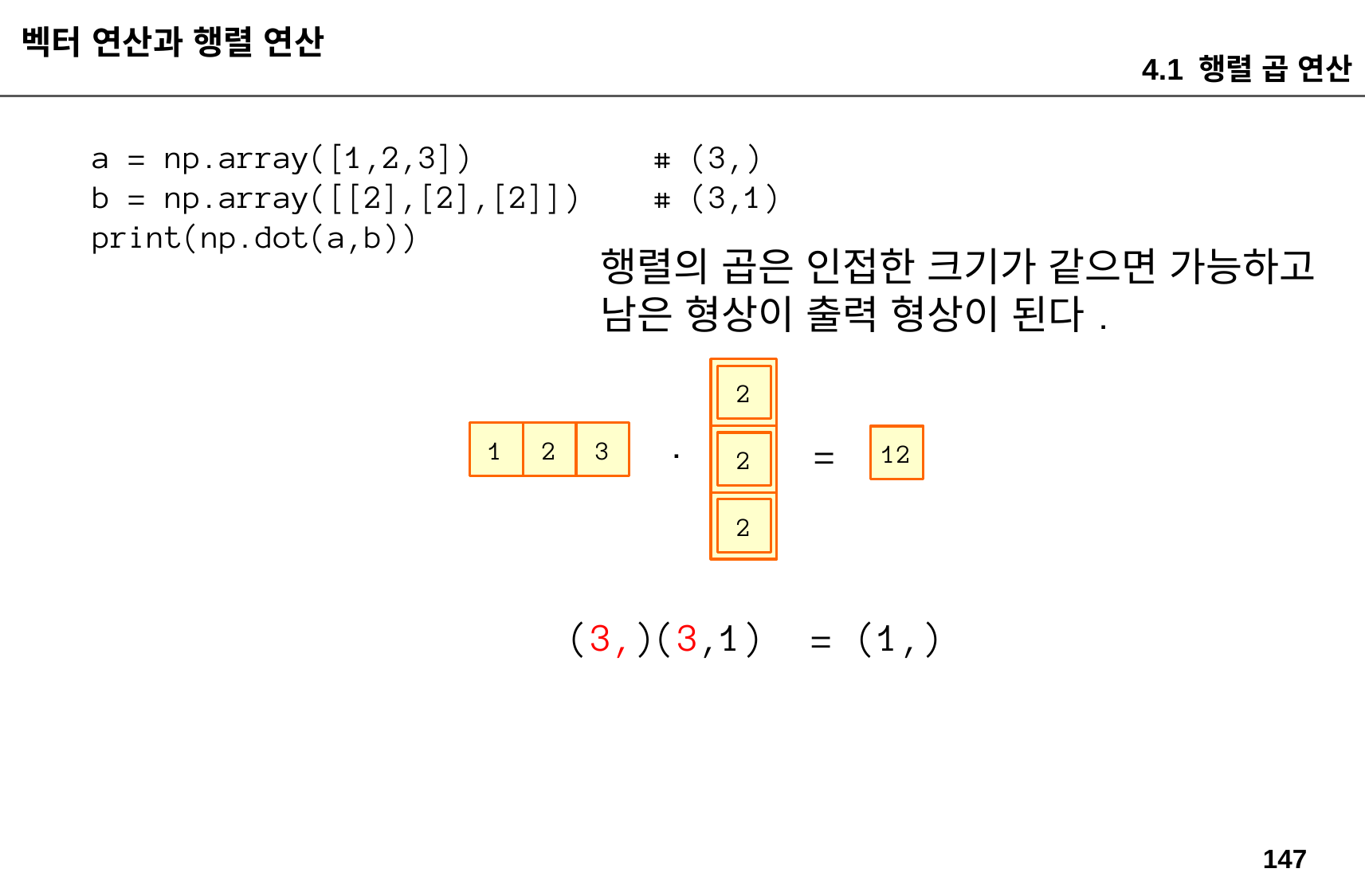

벡터 연산과 행렬 연산
4.1 행렬 곱 연산
a = np.array([1,2,3])          # (3,)
b = np.array([[2],[2],[2]])    # (3,1)
print(np.dot(a,b))
행렬의 곱은 인접한 크기가 같으면 가능하고
남은 형상이 출력 형상이 된다.

2
.
=
1
2
3

12
2

2
(3,)(3,1)
(1,)
=